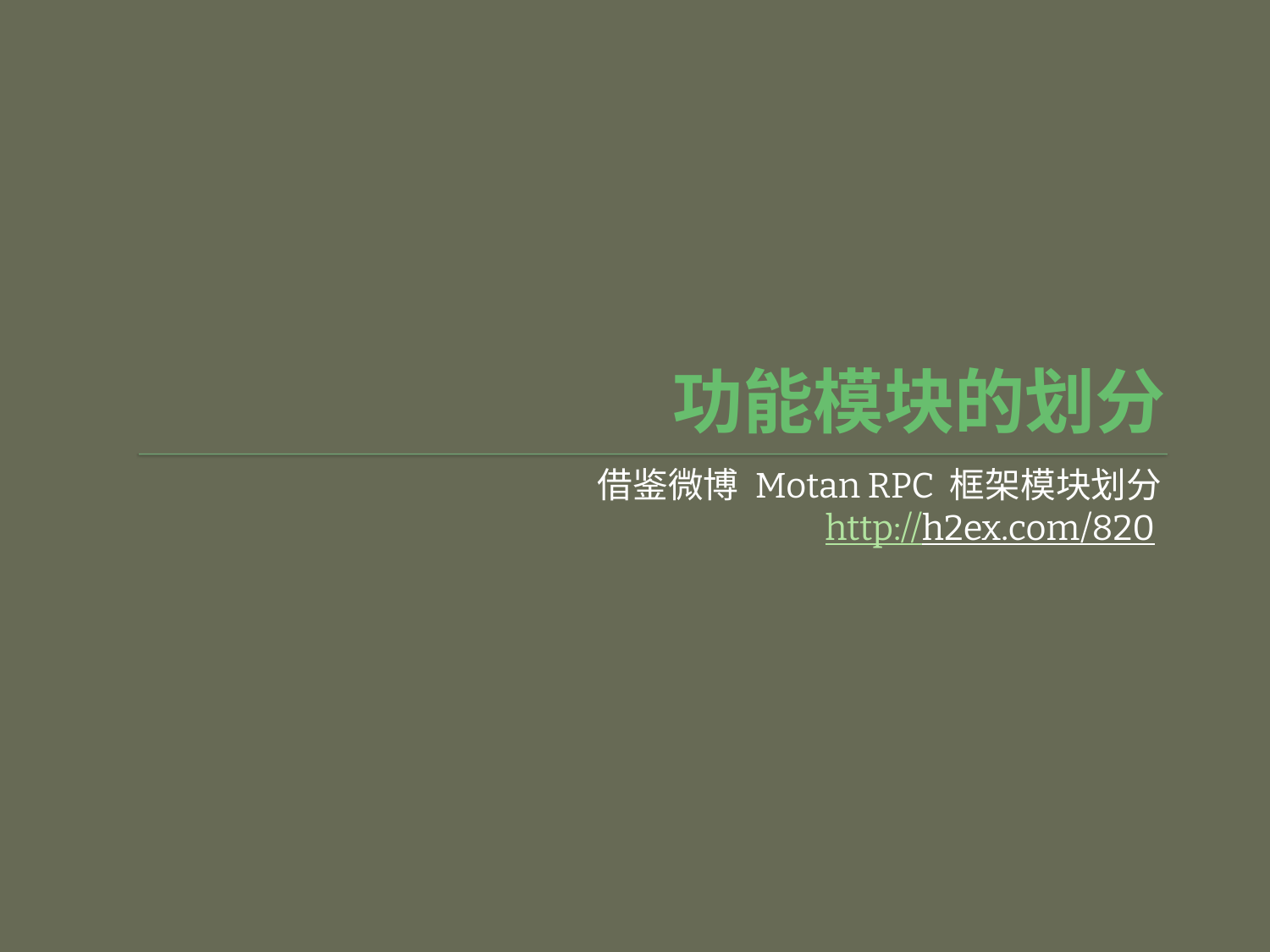

# 功能模块的划分
借鉴微博 Motan RPC 框架模块划分
http://h2ex.com/820